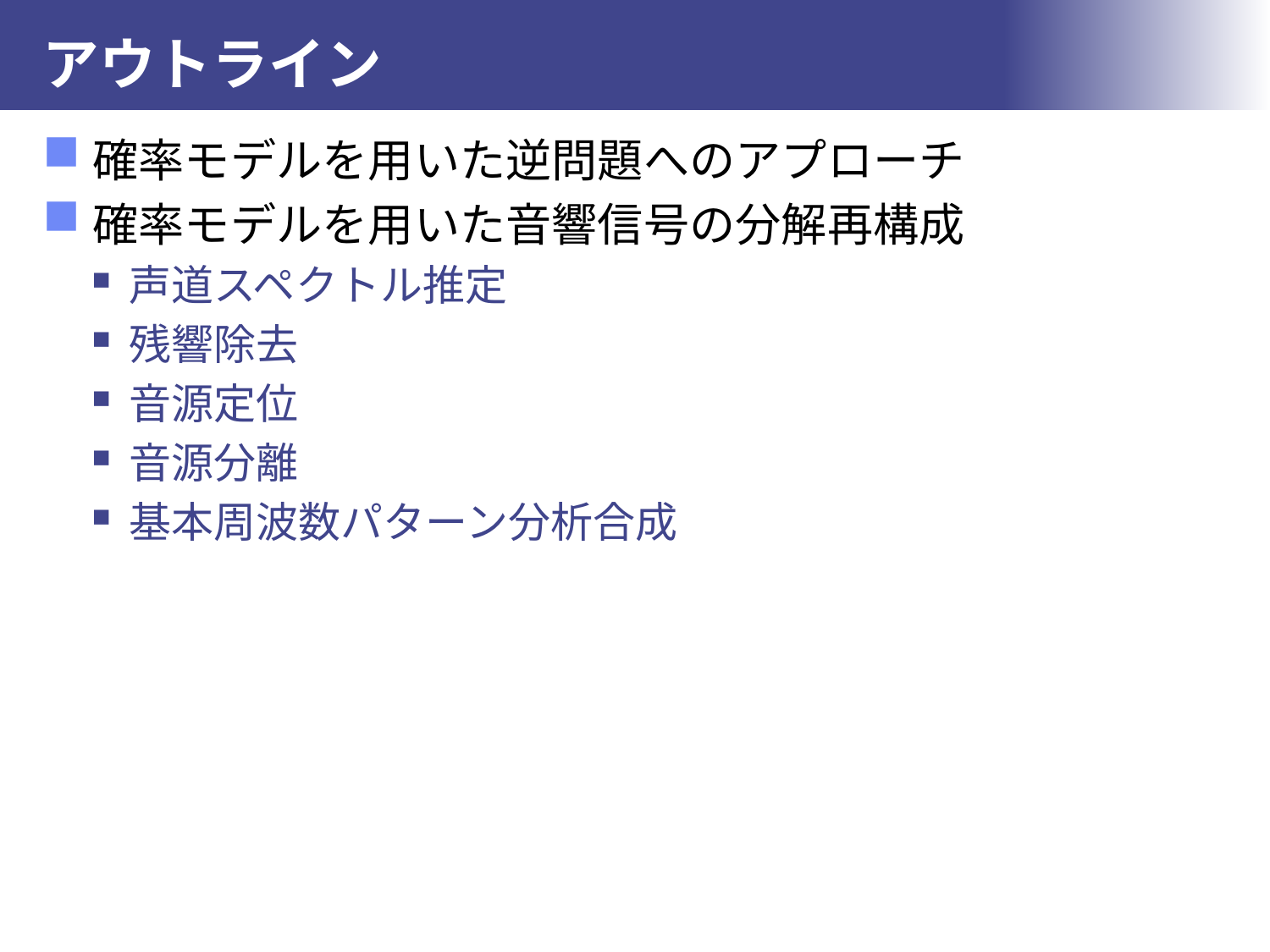

# アウトライン
確率モデルを用いた逆問題へのアプローチ
確率モデルを用いた音響信号の分解再構成
声道スペクトル推定
残響除去
音源定位
音源分離
基本周波数パターン分析合成